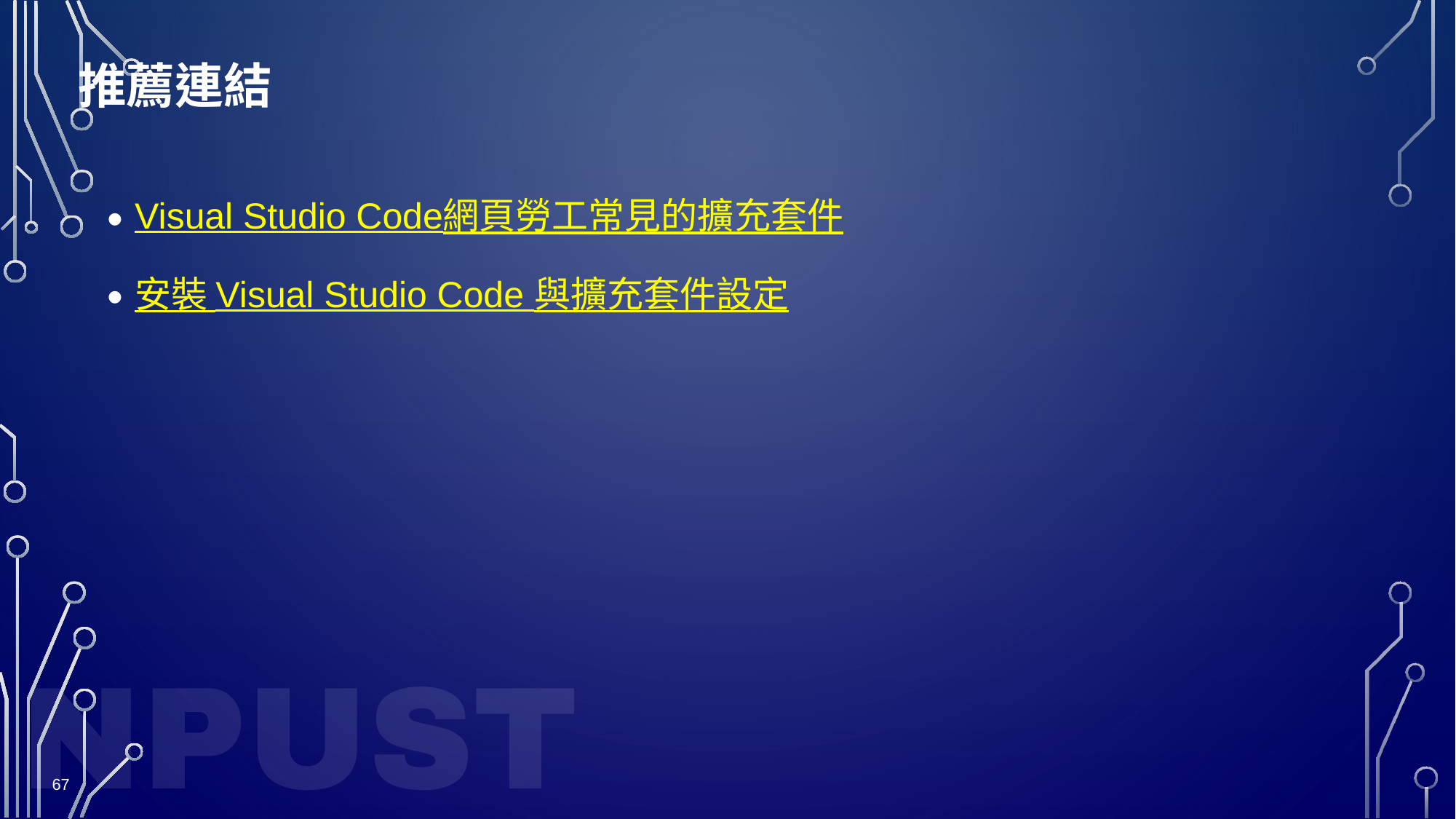

# 推薦連結
Visual Studio Code網頁勞工常見的擴充套件
安裝 Visual Studio Code 與擴充套件設定

67